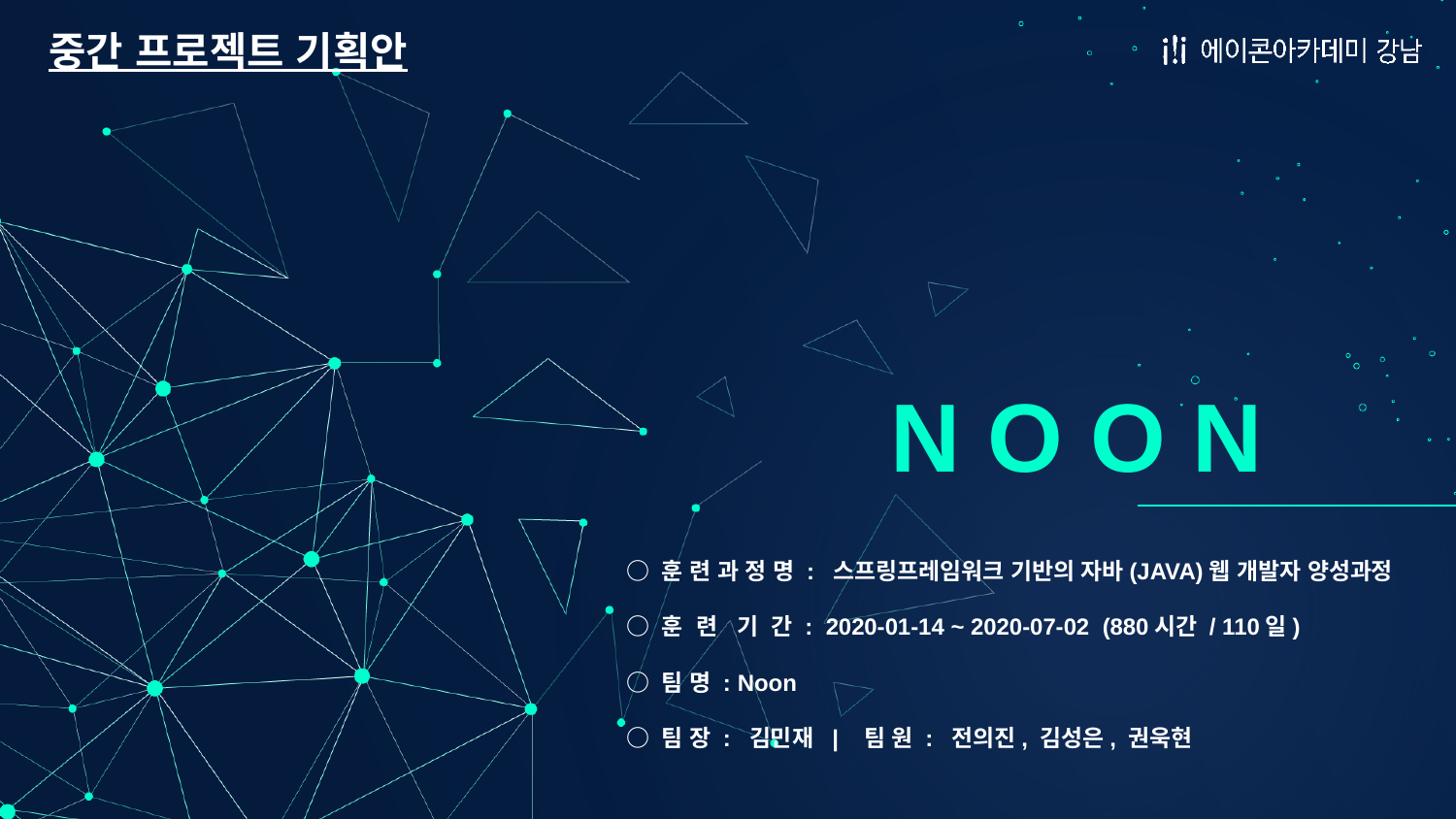

중간 프로젝트 기획안
# N O O N
○ 훈 련 과 정 명 :  스프링프레임워크 기반의 자바(JAVA)웹 개발자 양성과정
○ 훈  련   기  간 :  2020-01-14 ~ 2020-07-02  (880시간 / 110일)
○ 팀 명 : Noon
○ 팀 장 :  김민재  |   팀 원 :  전의진, 김성은, 권욱현